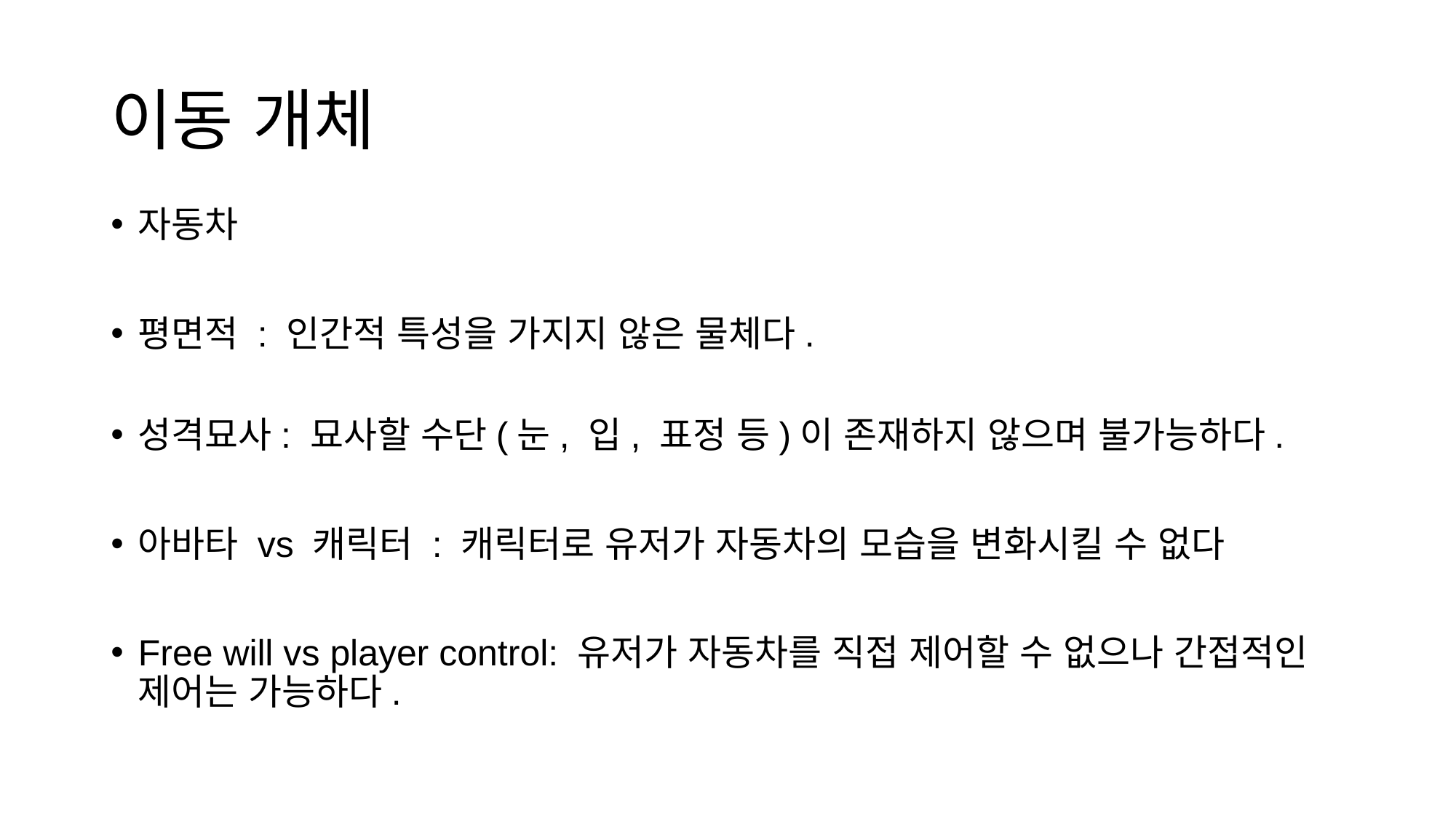

# 이동 개체
자동차

평면적 : 인간적 특성을 가지지 않은 물체다.

성격묘사: 묘사할 수단(눈, 입, 표정 등)이 존재하지 않으며 불가능하다.

아바타 vs 캐릭터 : 캐릭터로 유저가 자동차의 모습을 변화시킬 수 없다

Free will vs player control: 유저가 자동차를 직접 제어할 수 없으나 간접적인 제어는 가능하다.